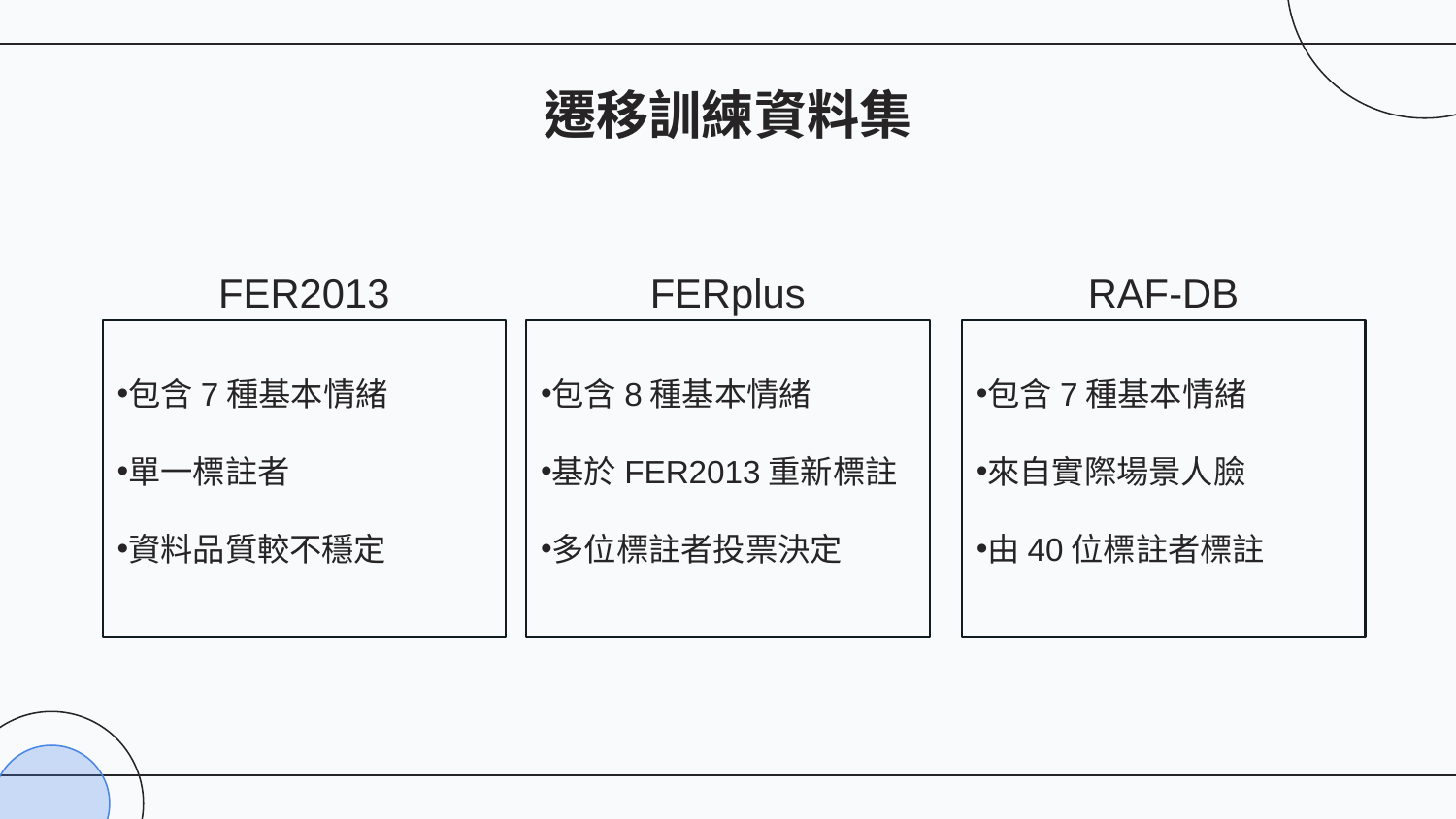

# 遷移訓練資料集
FER2013
FERplus
RAF-DB
包含7種基本情緒
單一標註者
資料品質較不穩定
包含8種基本情緒
基於FER2013重新標註
多位標註者投票決定
包含7種基本情緒
來自實際場景人臉
由40位標註者標註